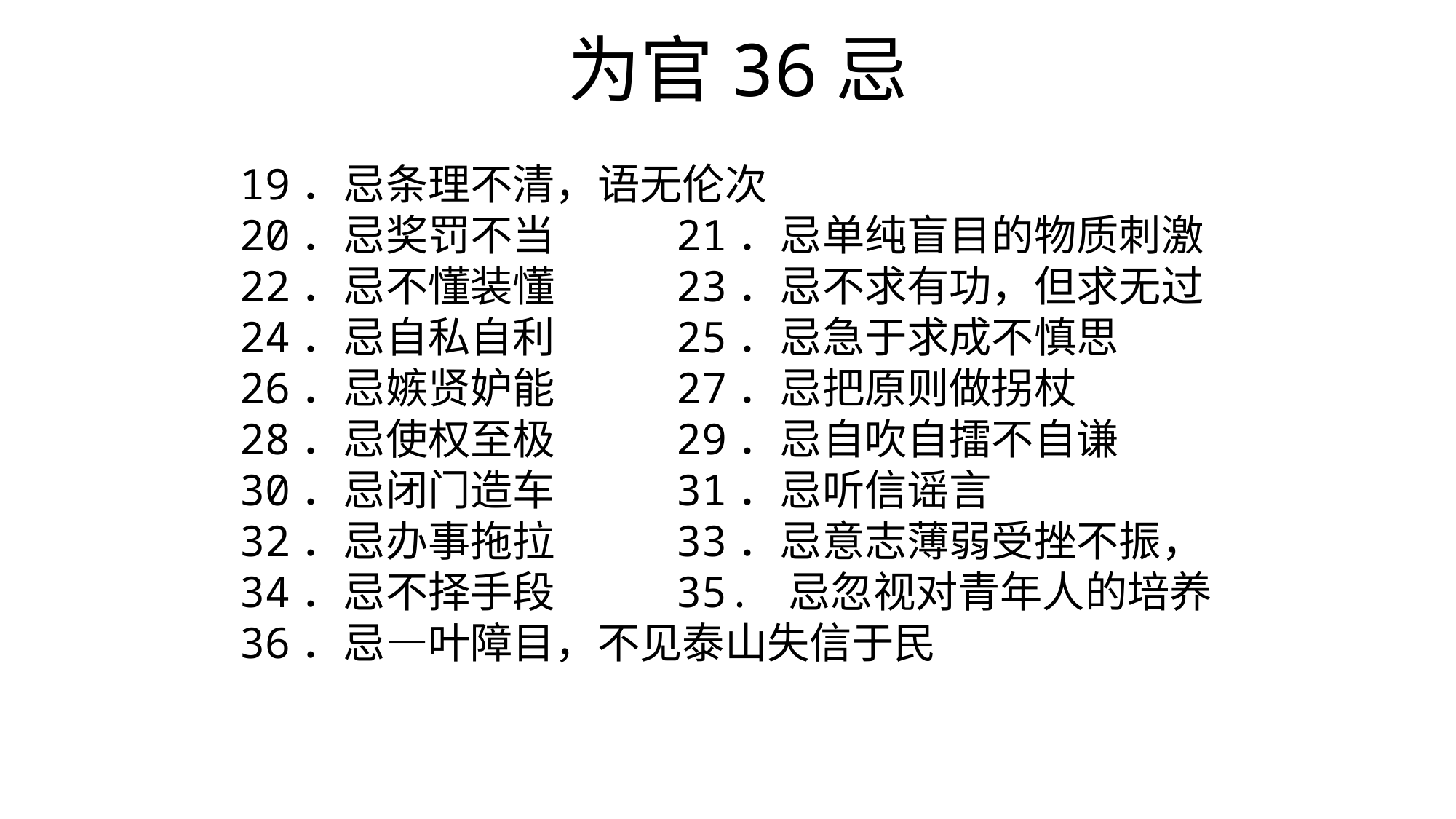

为官36忌
19．忌条理不清，语无伦次
20．忌奖罚不当		21．忌单纯盲目的物质刺激
22．忌不懂装懂      	23．忌不求有功，但求无过
24．忌自私自利      	25．忌急于求成不慎思
26．忌嫉贤妒能      	27．忌把原则做拐杖
28．忌使权至极      	29．忌自吹自擂不自谦
30．忌闭门造车      	31．忌听信谣言
32．忌办事拖拉      	33．忌意志薄弱受挫不振，
34．忌不择手段      	35. 忌忽视对青年人的培养
36．忌—叶障目，不见泰山失信于民